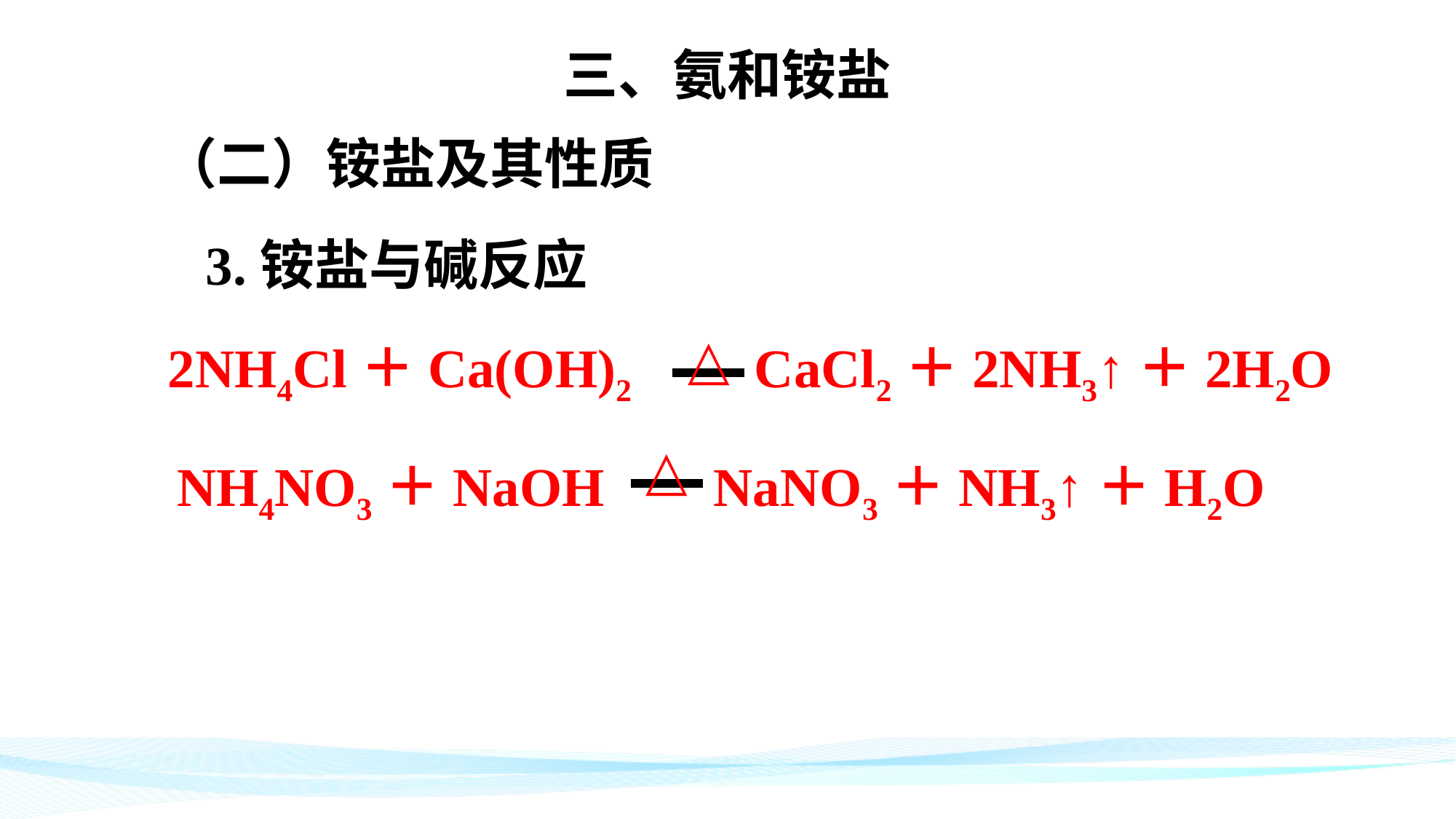

三、氨和铵盐
（二）铵盐及其性质
3.铵盐与碱反应
△
2NH4Cl＋Ca(OH)2         CaCl2＋2NH3↑＋2H2O
△
NH4NO3＋NaOH        NaNO3＋NH3↑＋H2O